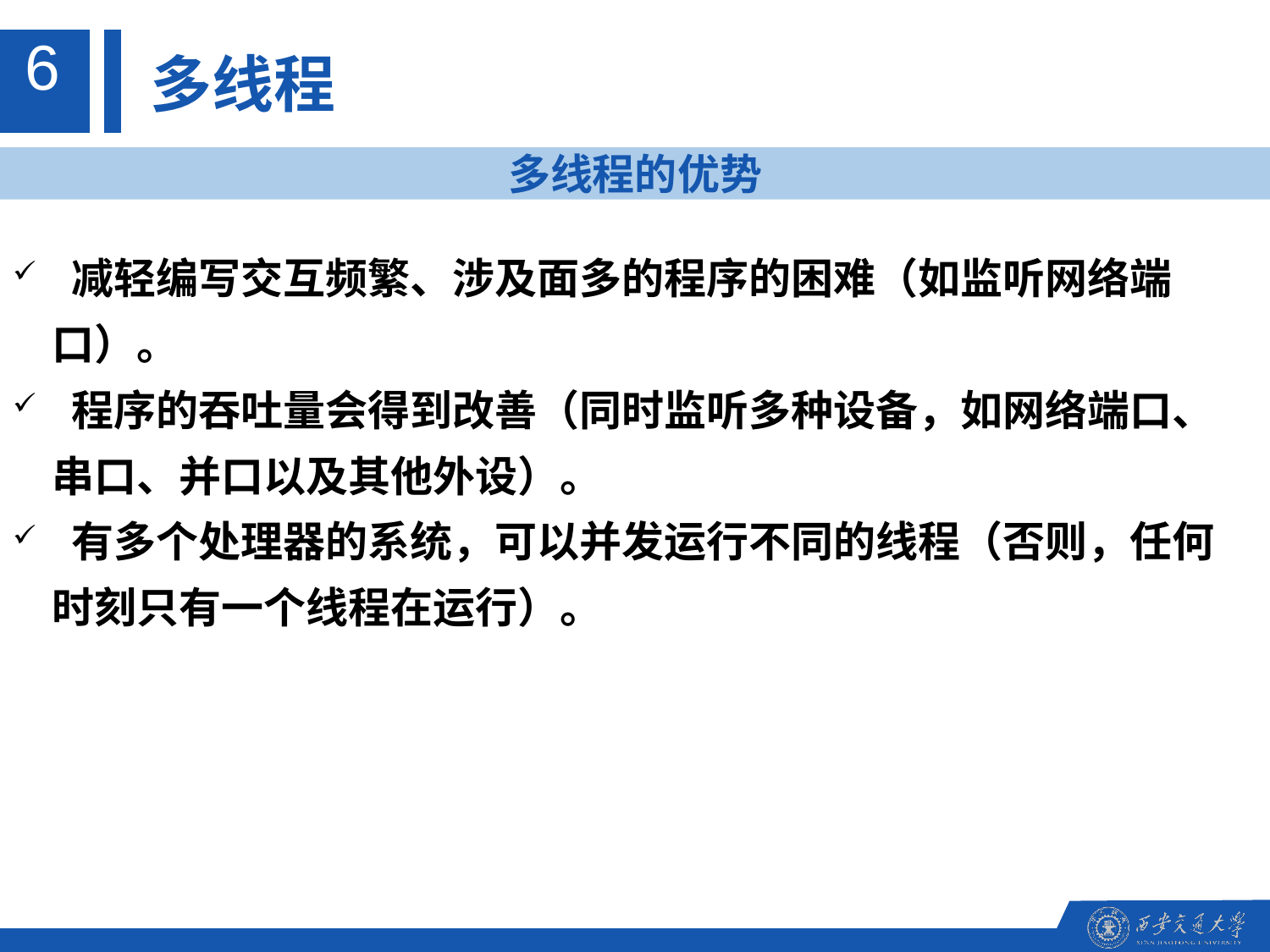

6
多线程
多线程的优势
 减轻编写交互频繁、涉及面多的程序的困难（如监听网络端口）。
 程序的吞吐量会得到改善（同时监听多种设备，如网络端口、串口、并口以及其他外设）。
 有多个处理器的系统，可以并发运行不同的线程（否则，任何时刻只有一个线程在运行）。